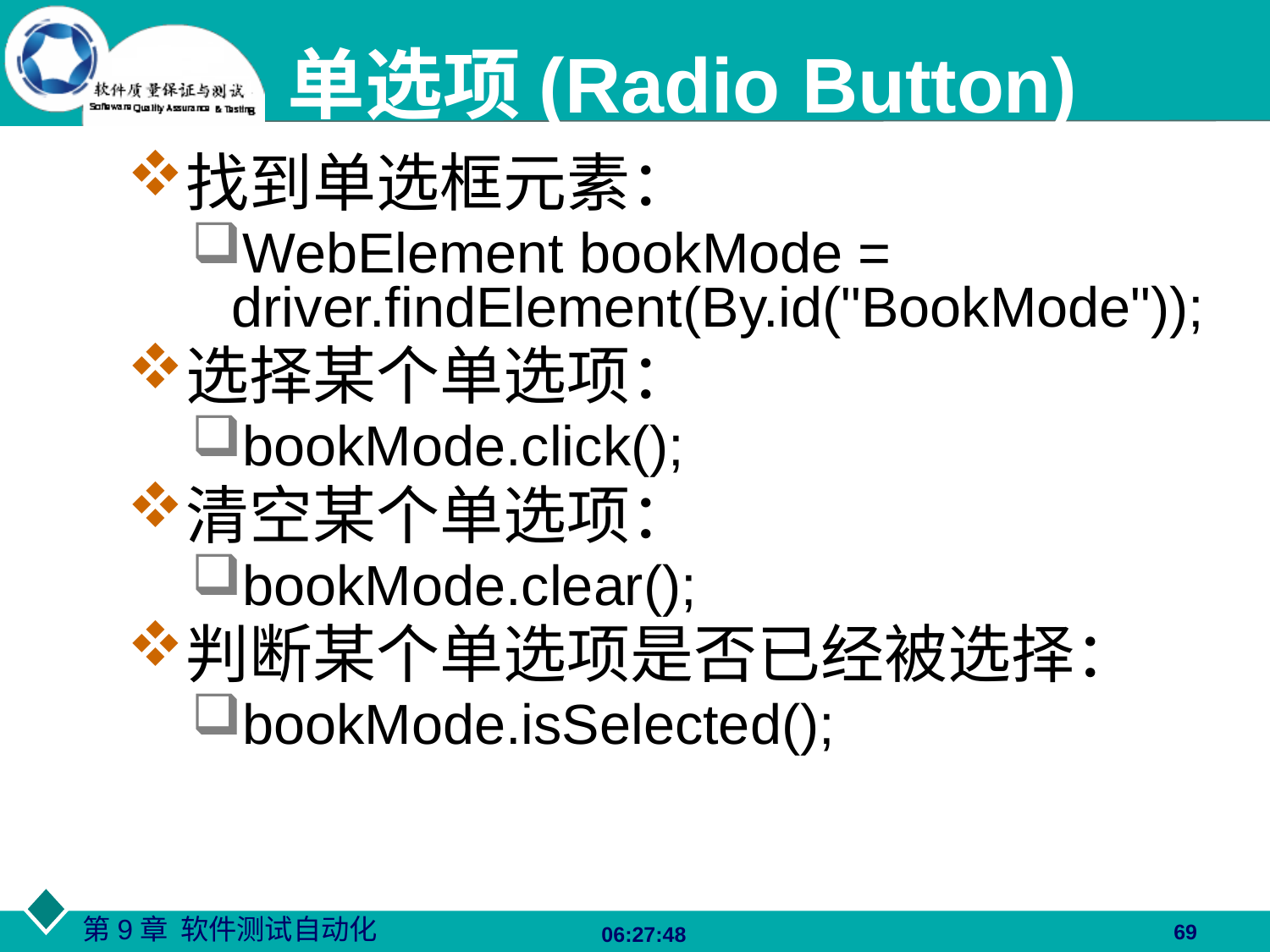

# 单选项(Radio Button)
找到单选框元素：
WebElement bookMode = driver.findElement(By.id("BookMode"));
选择某个单选项：
bookMode.click();
清空某个单选项：
bookMode.clear();
判断某个单选项是否已经被选择：
bookMode.isSelected();
69
06:27:48